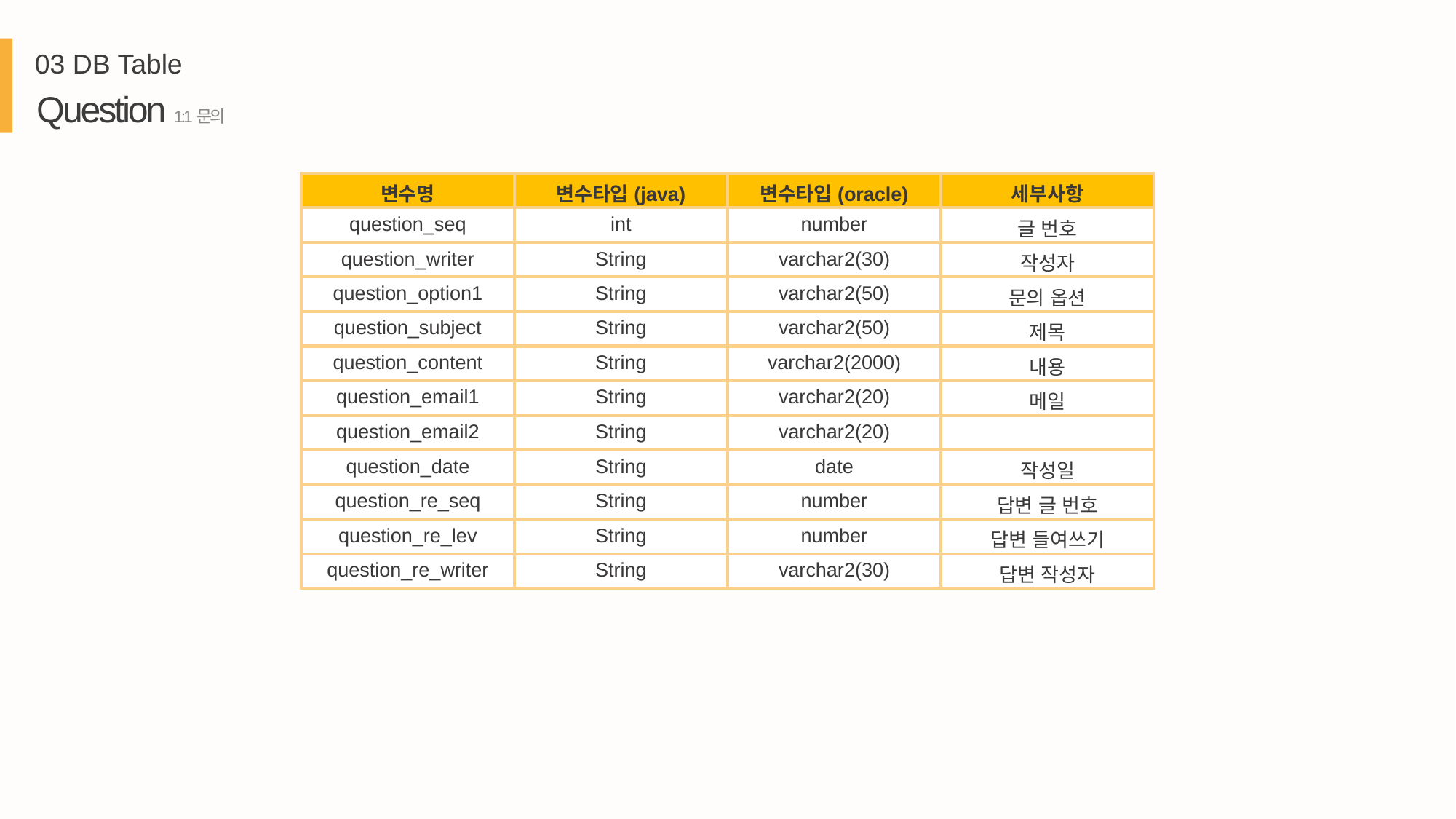

03 DB Table
Question 1:1문의
| 변수명 | 변수타입(java) | 변수타입(oracle) | 세부사항 |
| --- | --- | --- | --- |
| question\_seq | int | number | 글 번호 |
| question\_writer | String | varchar2(30) | 작성자 |
| question\_option1 | String | varchar2(50) | 문의 옵션 |
| question\_subject | String | varchar2(50) | 제목 |
| question\_content | String | varchar2(2000) | 내용 |
| question\_email1 | String | varchar2(20) | 메일 |
| question\_email2 | String | varchar2(20) |  |
| question\_date | String | date | 작성일 |
| question\_re\_seq | String | number | 답변 글 번호 |
| question\_re\_lev | String | number | 답변 들여쓰기 |
| question\_re\_writer | String | varchar2(30) | 답변 작성자 |